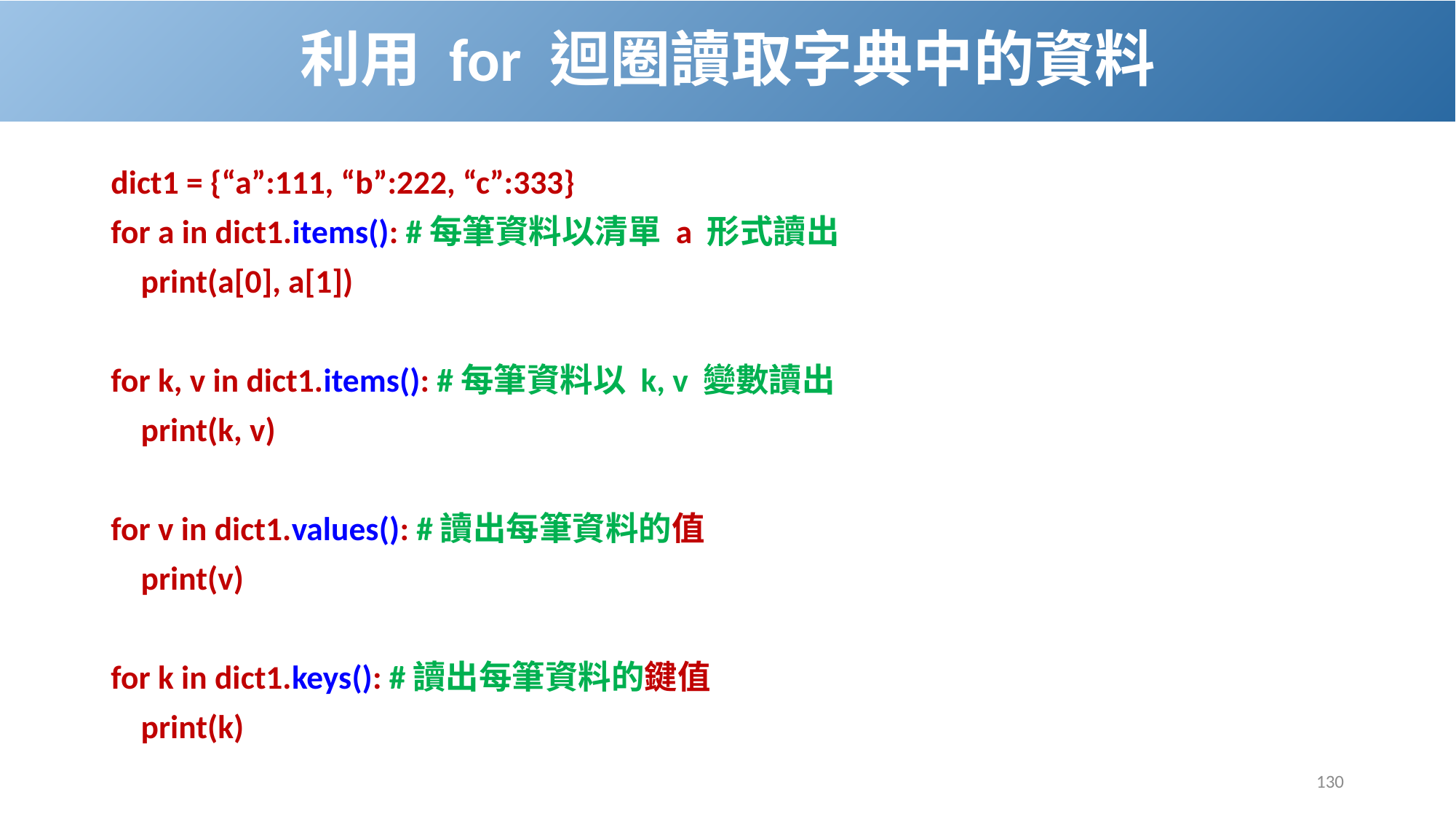

# 利用 for 迴圈讀取字典中的資料
dict1 = {“a”:111, “b”:222, “c”:333}
for a in dict1.items(): #每筆資料以清單 a 形式讀出
    print(a[0], a[1])

for k, v in dict1.items(): #每筆資料以 k, v 變數讀出
    print(k, v)

for v in dict1.values(): #讀出每筆資料的值
    print(v)

for k in dict1.keys(): #讀出每筆資料的鍵值
    print(k)
130